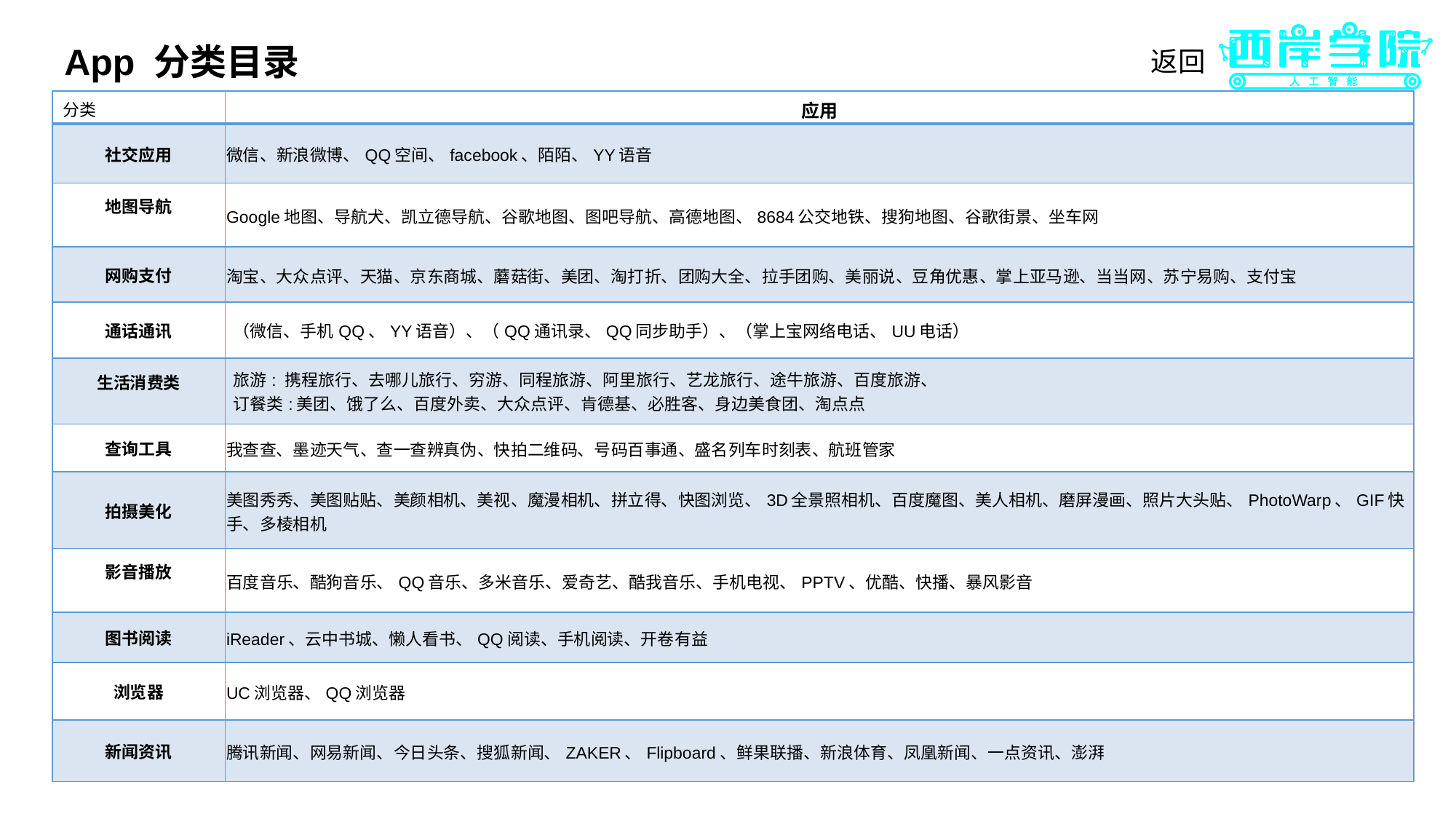

App 分类目录
返回
| 分类 | 应用 |
| --- | --- |
| 社交应用 | 微信、新浪微博、QQ空间、facebook、陌陌、YY语音 |
| 地图导航 | Google地图、导航犬、凯立德导航、谷歌地图、图吧导航、高德地图、8684公交地铁、搜狗地图、谷歌街景、坐车网 |
| 网购支付 | 淘宝、大众点评、天猫、京东商城、蘑菇街、美团、淘打折、团购大全、拉手团购、美丽说、豆角优惠、掌上亚马逊、当当网、苏宁易购、支付宝 |
| 通话通讯 | （微信、手机QQ、YY语音）、（QQ通讯录、QQ同步助手）、（掌上宝网络电话、UU电话） |
| 生活消费类 | 旅游: 携程旅行、去哪儿旅行、穷游、同程旅游、阿里旅行、艺龙旅行、途牛旅游、百度旅游、 订餐类:美团、饿了么、百度外卖、大众点评、肯德基、必胜客、身边美食团、淘点点 |
| 查询工具 | 我查查、墨迹天气、查一查辨真伪、快拍二维码、号码百事通、盛名列车时刻表、航班管家 |
| 拍摄美化 | 美图秀秀、美图贴贴、美颜相机、美视、魔漫相机、拼立得、快图浏览、3D全景照相机、百度魔图、美人相机、磨屏漫画、照片大头贴、PhotoWarp、GIF快手、多棱相机 |
| 影音播放 | 百度音乐、酷狗音乐、QQ音乐、多米音乐、爱奇艺、酷我音乐、手机电视、PPTV、优酷、快播、暴风影音 |
| 图书阅读 | iReader、云中书城、懒人看书、QQ阅读、手机阅读、开卷有益 |
| 浏览器 | UC浏览器、QQ浏览器 |
| 新闻资讯 | 腾讯新闻、网易新闻、今日头条、搜狐新闻、ZAKER、Flipboard、鲜果联播、新浪体育、凤凰新闻、一点资讯、澎湃 |